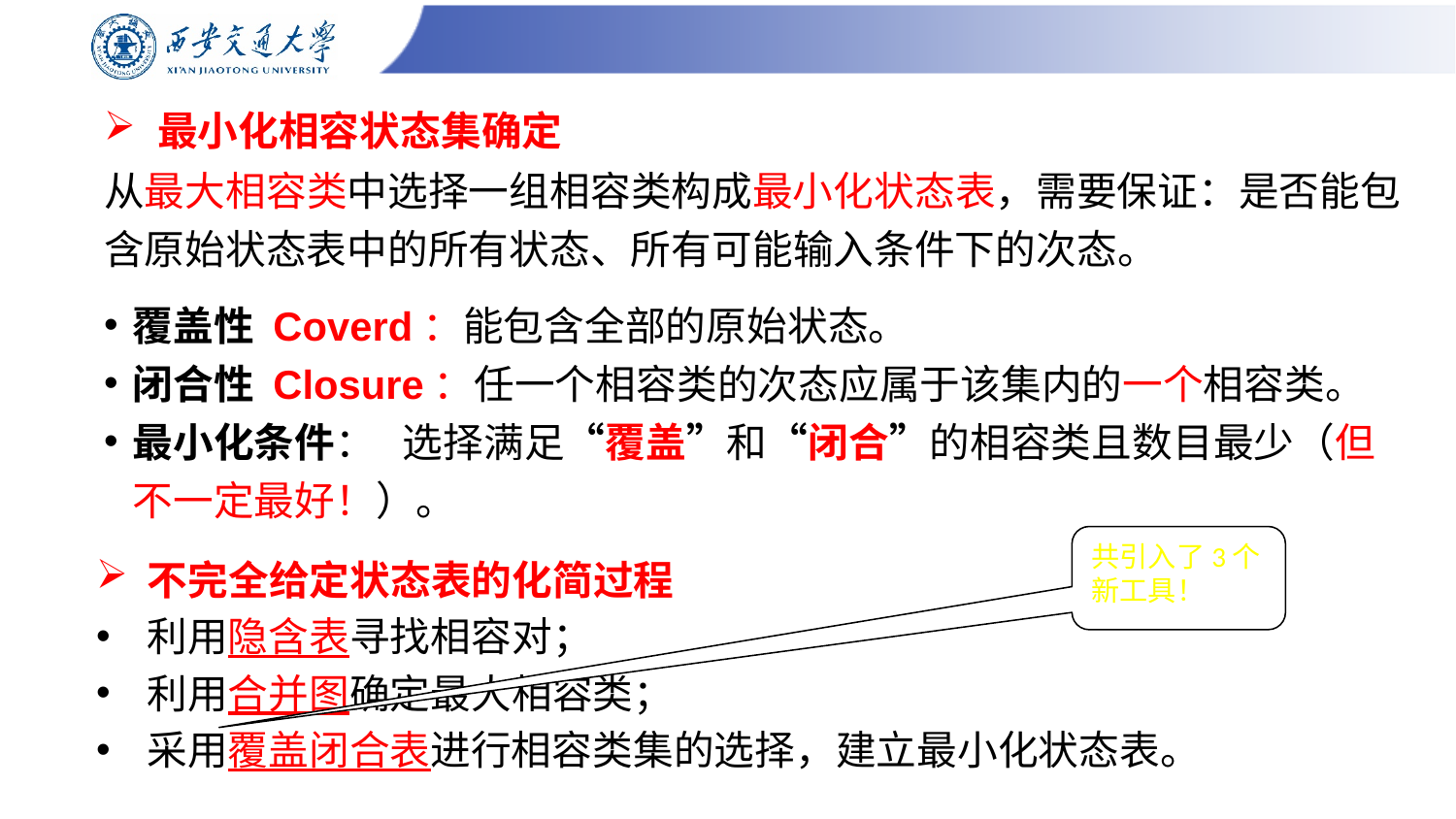

# 最小化相容状态集确定
从最大相容类中选择一组相容类构成最小化状态表，需要保证：是否能包含原始状态表中的所有状态、所有可能输入条件下的次态。
覆盖性 Coverd：能包含全部的原始状态。
闭合性 Closure：任一个相容类的次态应属于该集内的一个相容类。
最小化条件：   选择满足“覆盖”和“闭合”的相容类且数目最少（但不一定最好！）。
共引入了3个新工具！
 不完全给定状态表的化简过程
   利用隐含表寻找相容对；
   利用合并图确定最大相容类；
   采用覆盖闭合表进行相容类集的选择，建立最小化状态表。